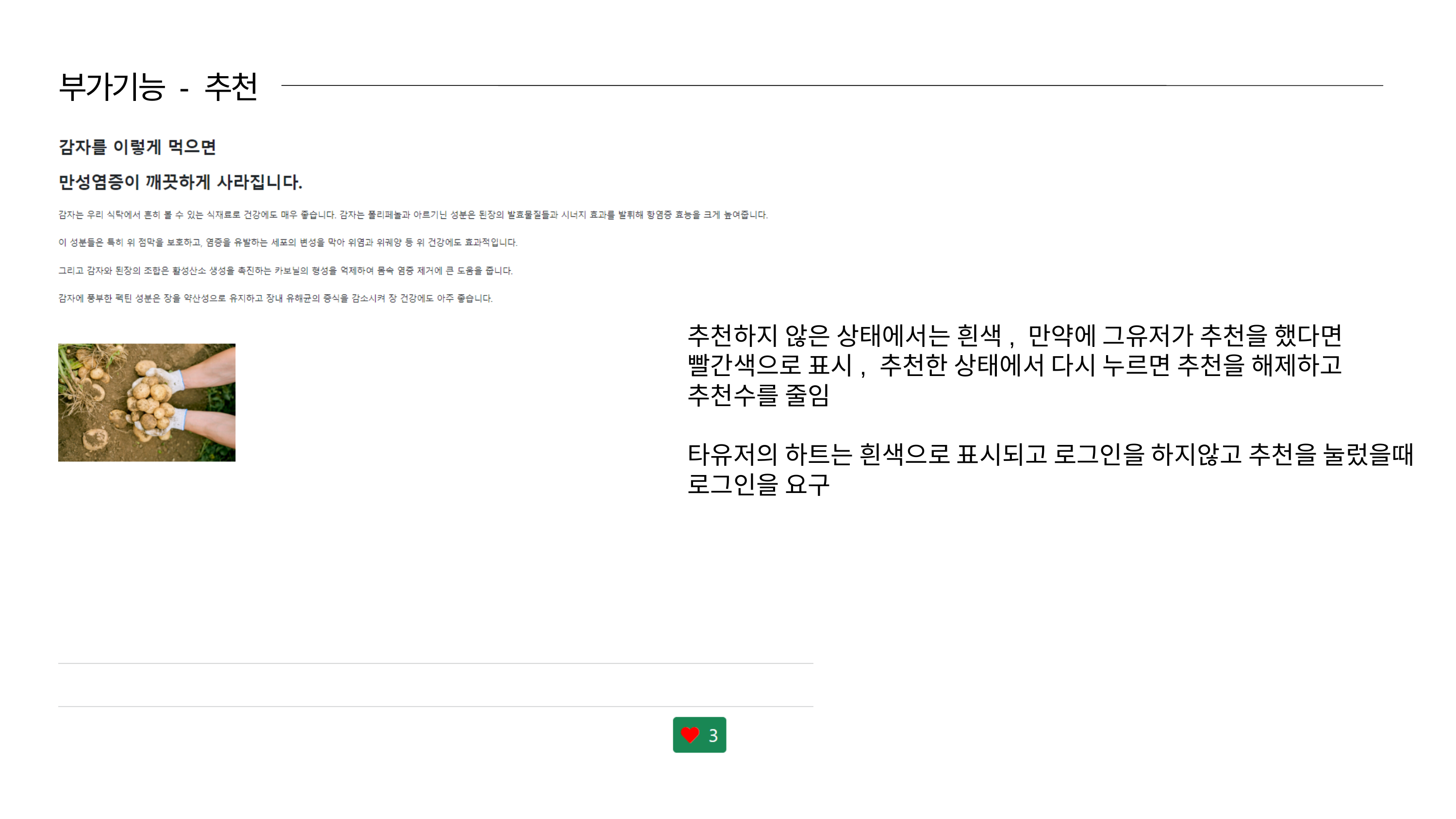

부가기능 - 추천

추천하지 않은 상태에서는 흰색, 만약에 그유저가 추천을 했다면 빨간색으로 표시, 추천한 상태에서 다시 누르면 추천을 해제하고 추천수를 줄임

타유저의 하트는 흰색으로 표시되고 로그인을 하지않고 추천을 눌렀을때 로그인을 요구